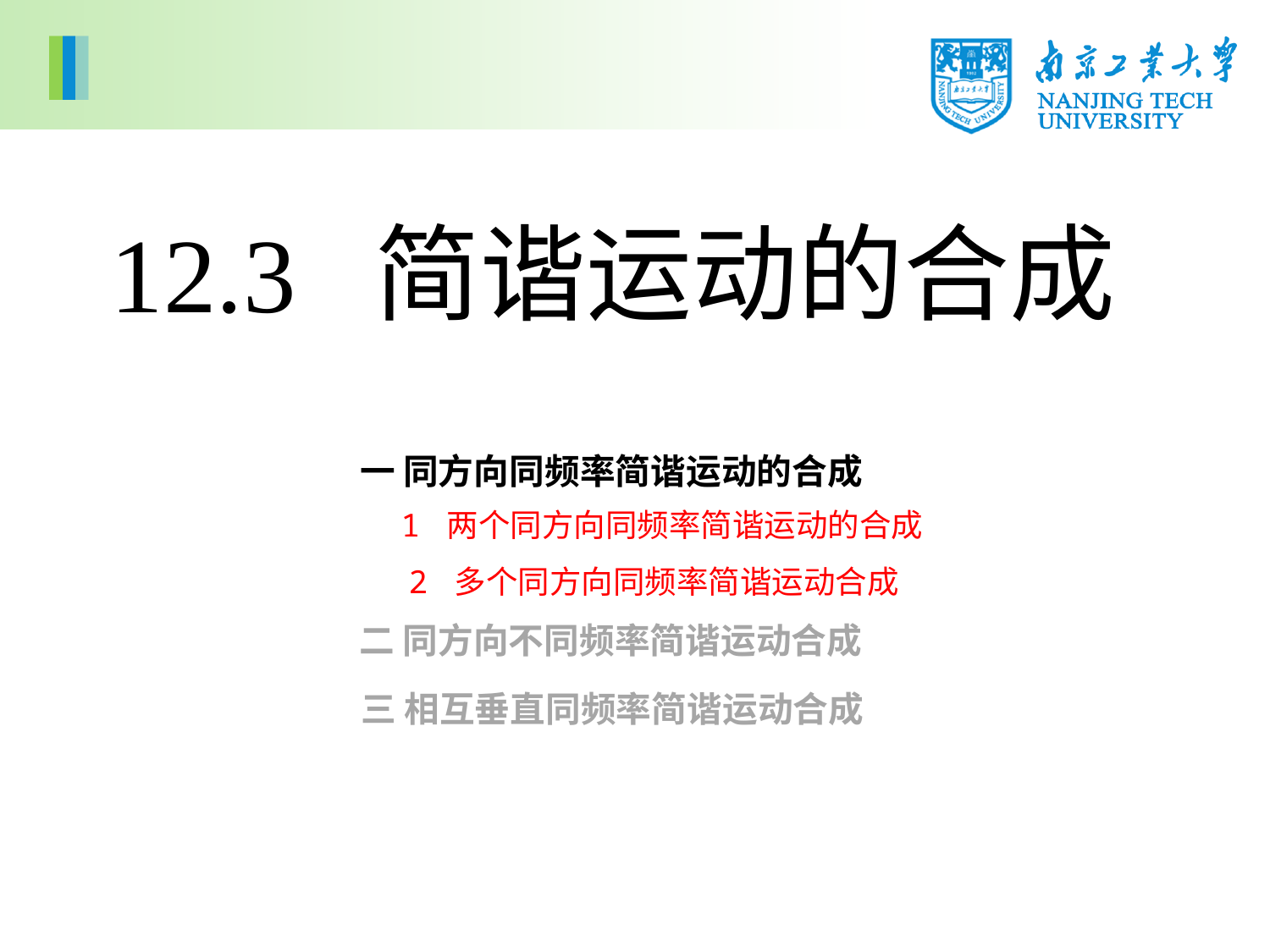

12.3  简谐运动的合成
一 同方向同频率简谐运动的合成
1 两个同方向同频率简谐运动的合成
2 多个同方向同频率简谐运动合成
二 同方向不同频率简谐运动合成
三 相互垂直同频率简谐运动合成